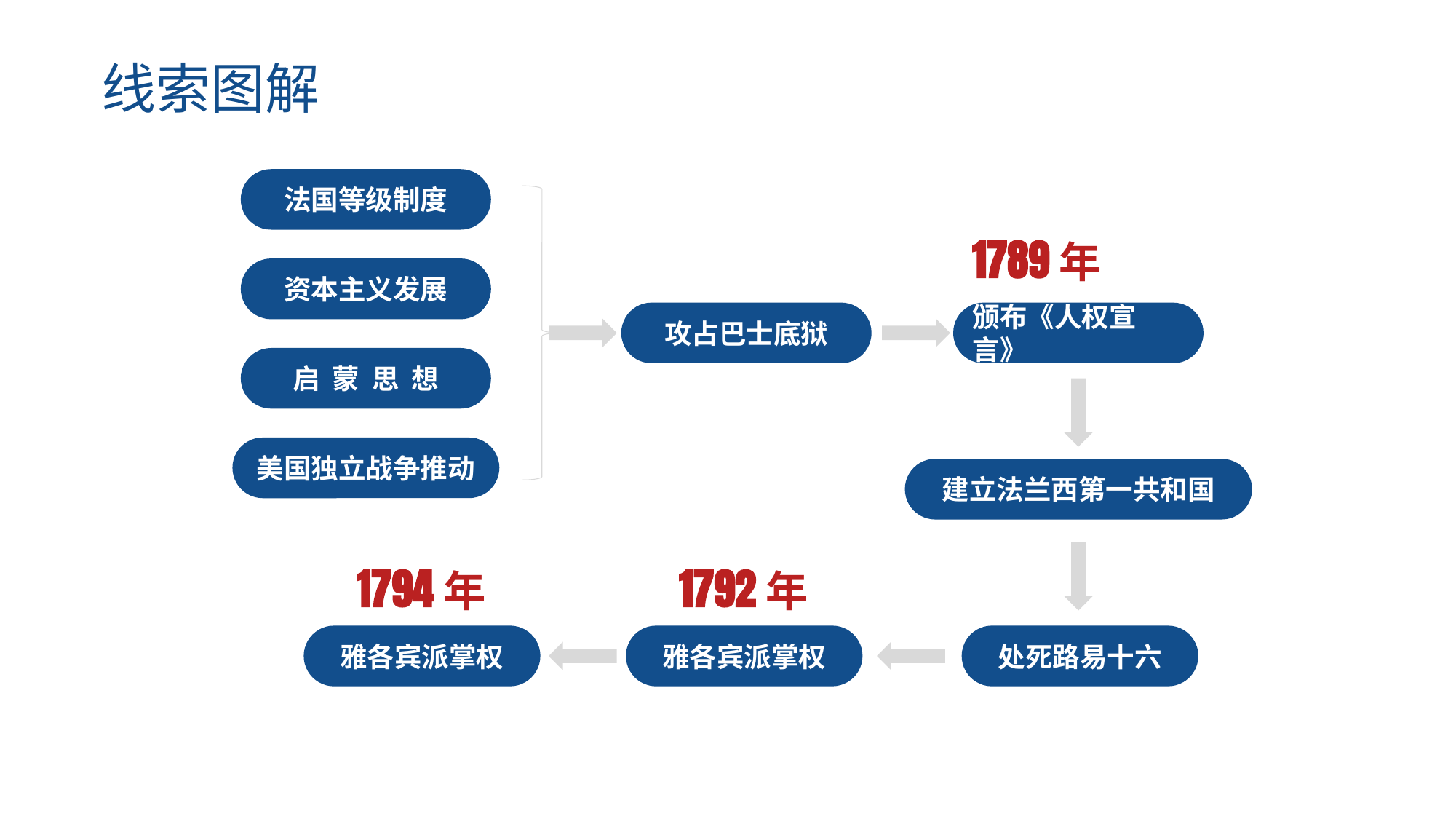

线索图解
法国等级制度

1789年
资本主义发展

攻占巴士底狱
颁布《人权宣言》
启  蒙  思  想

美国独立战争推动
建立法兰西第一共和国

1794年
1792年

雅各宾派掌权
雅各宾派掌权
处死路易十六